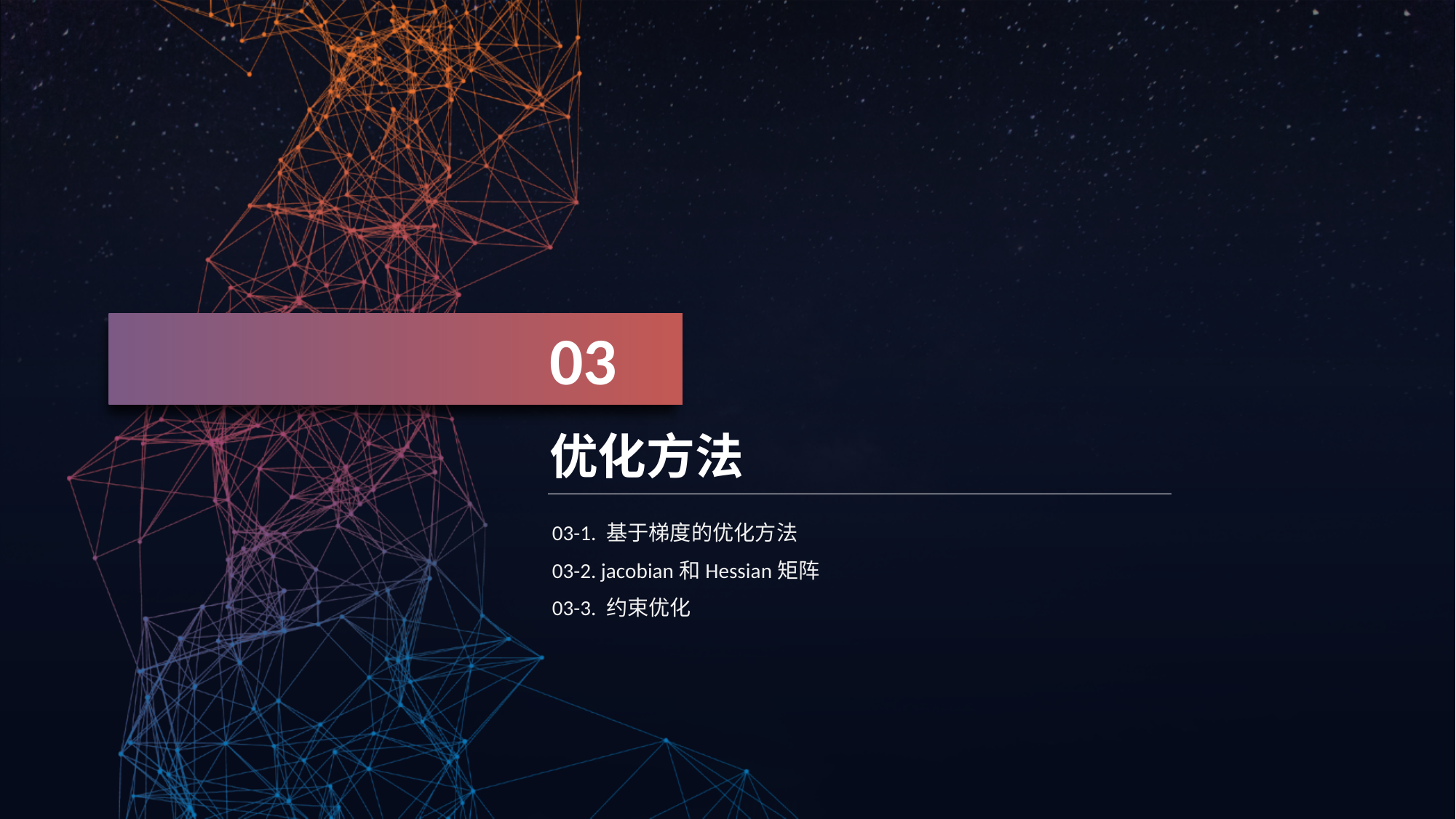

03

优化方法
03-1. 基于梯度的优化方法
03-2. jacobian和Hessian矩阵
03-3. 约束优化